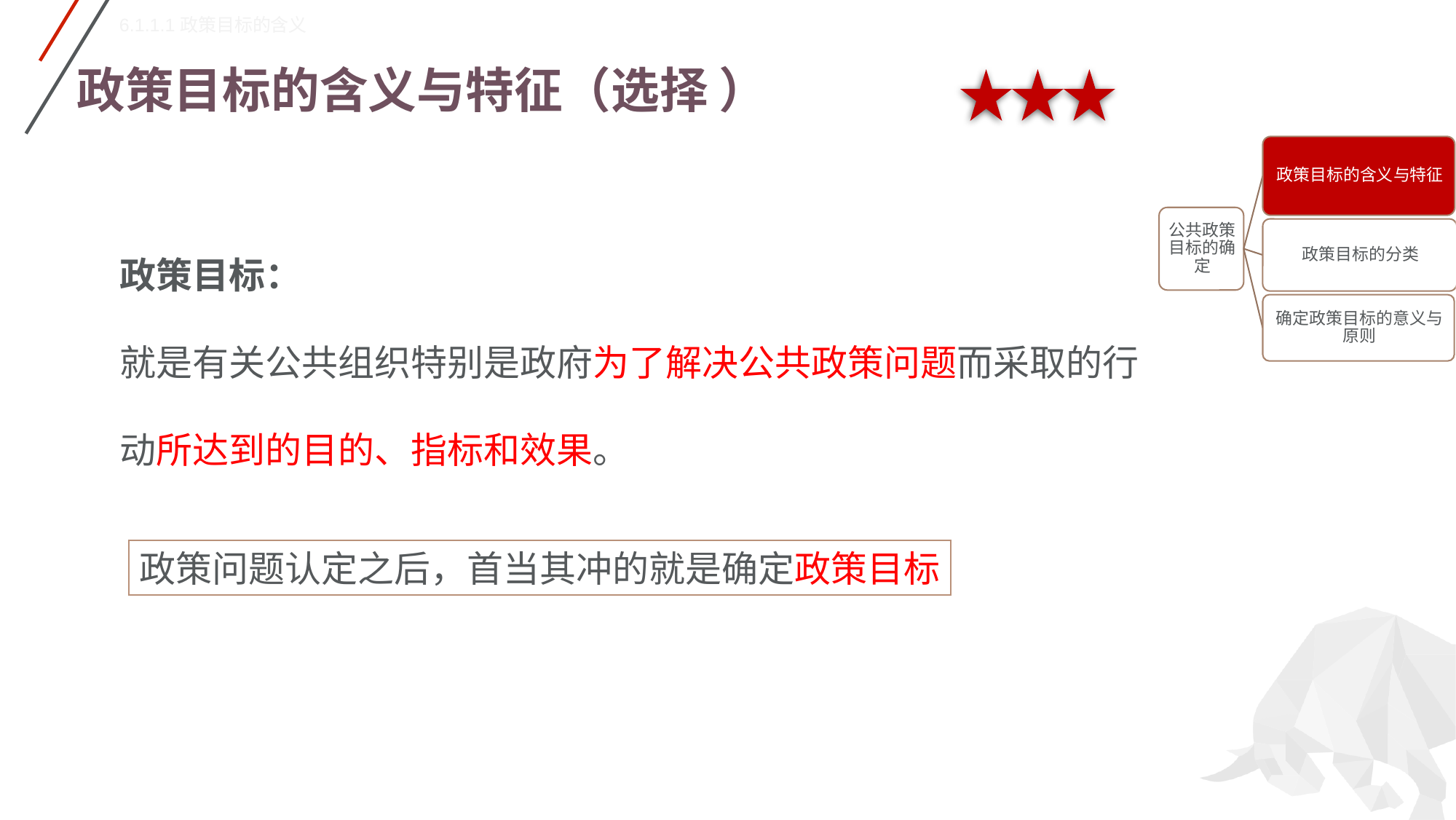

6.1.1.1政策目标的含义
# 政策目标的含义与特征（选择 ）

公共政策目标的确定

政策目标的含义与特征

政策目标的分类

确定政策目标的意义与原则
政策目标：
就是有关公共组织特别是政府为了解决公共政策问题而采取的行动所达到的目的、指标和效果。
政策问题认定之后，首当其冲的就是确定政策目标